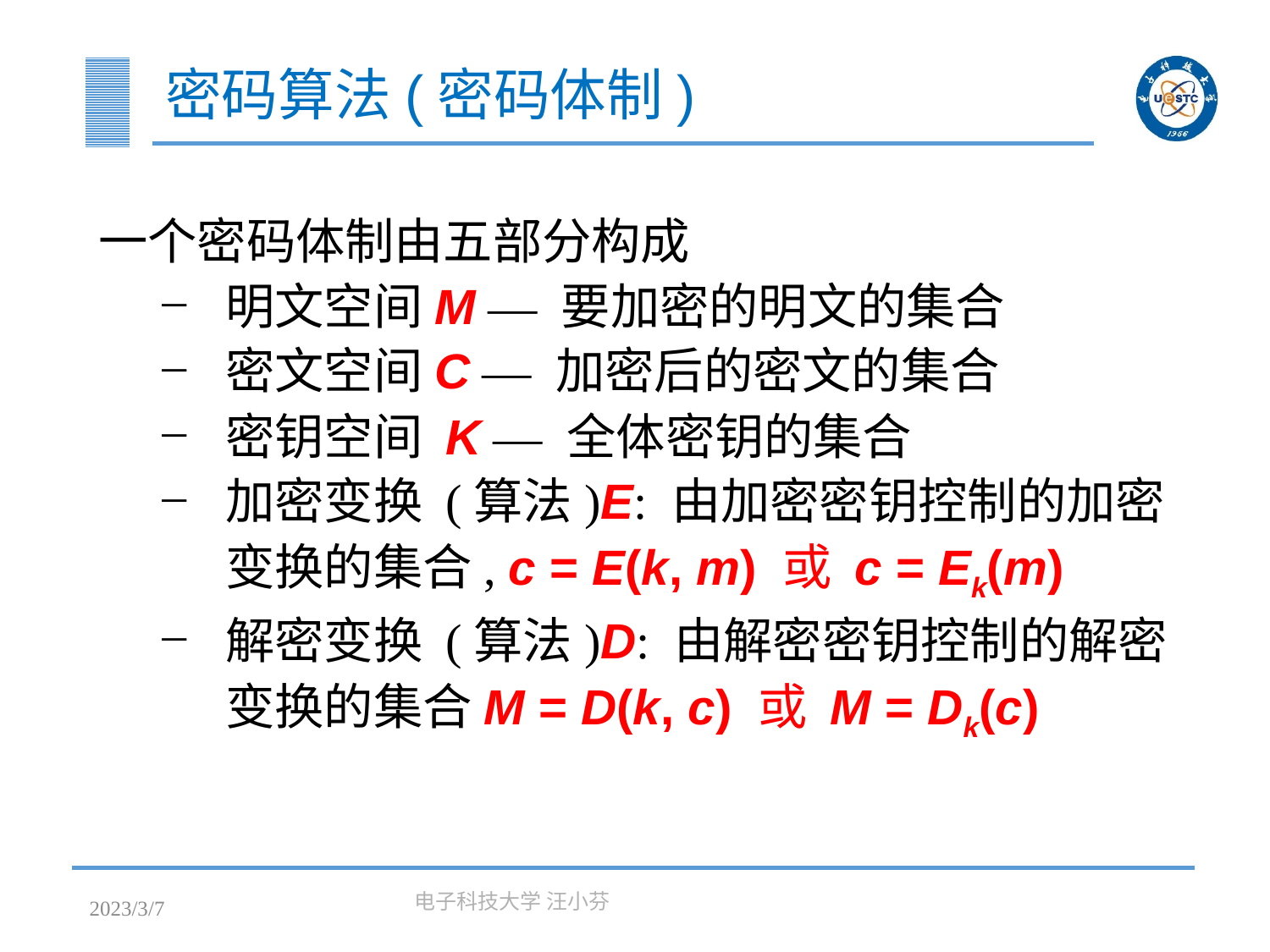

# 密码算法(密码体制)
一个密码体制由五部分构成
明文空间M — 要加密的明文的集合
密文空间C — 加密后的密文的集合
密钥空间 K — 全体密钥的集合
加密变换 (算法)E: 由加密密钥控制的加密变换的集合, c = E(k, m) 或 c = Ek(m)
解密变换 (算法)D: 由解密密钥控制的解密变换的集合M = D(k, c) 或 M = Dk(c)
2023/3/7
电子科技大学 汪小芬